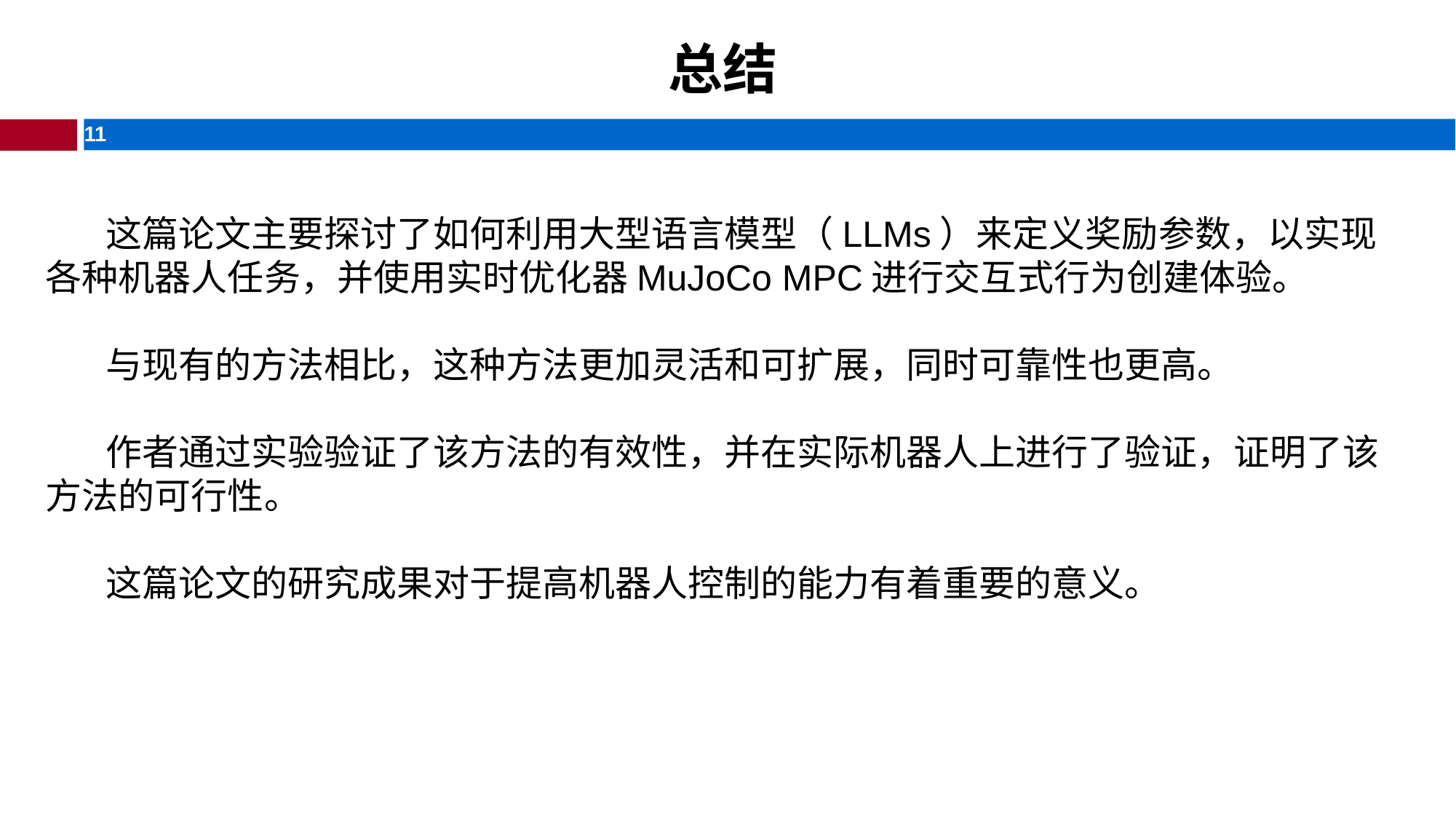

# 总结
这篇论文主要探讨了如何利用大型语言模型（LLMs）来定义奖励参数，以实现各种机器人任务，并使用实时优化器MuJoCo MPC进行交互式行为创建体验。

与现有的方法相比，这种方法更加灵活和可扩展，同时可靠性也更高。

作者通过实验验证了该方法的有效性，并在实际机器人上进行了验证，证明了该方法的可行性。

这篇论文的研究成果对于提高机器人控制的能力有着重要的意义。